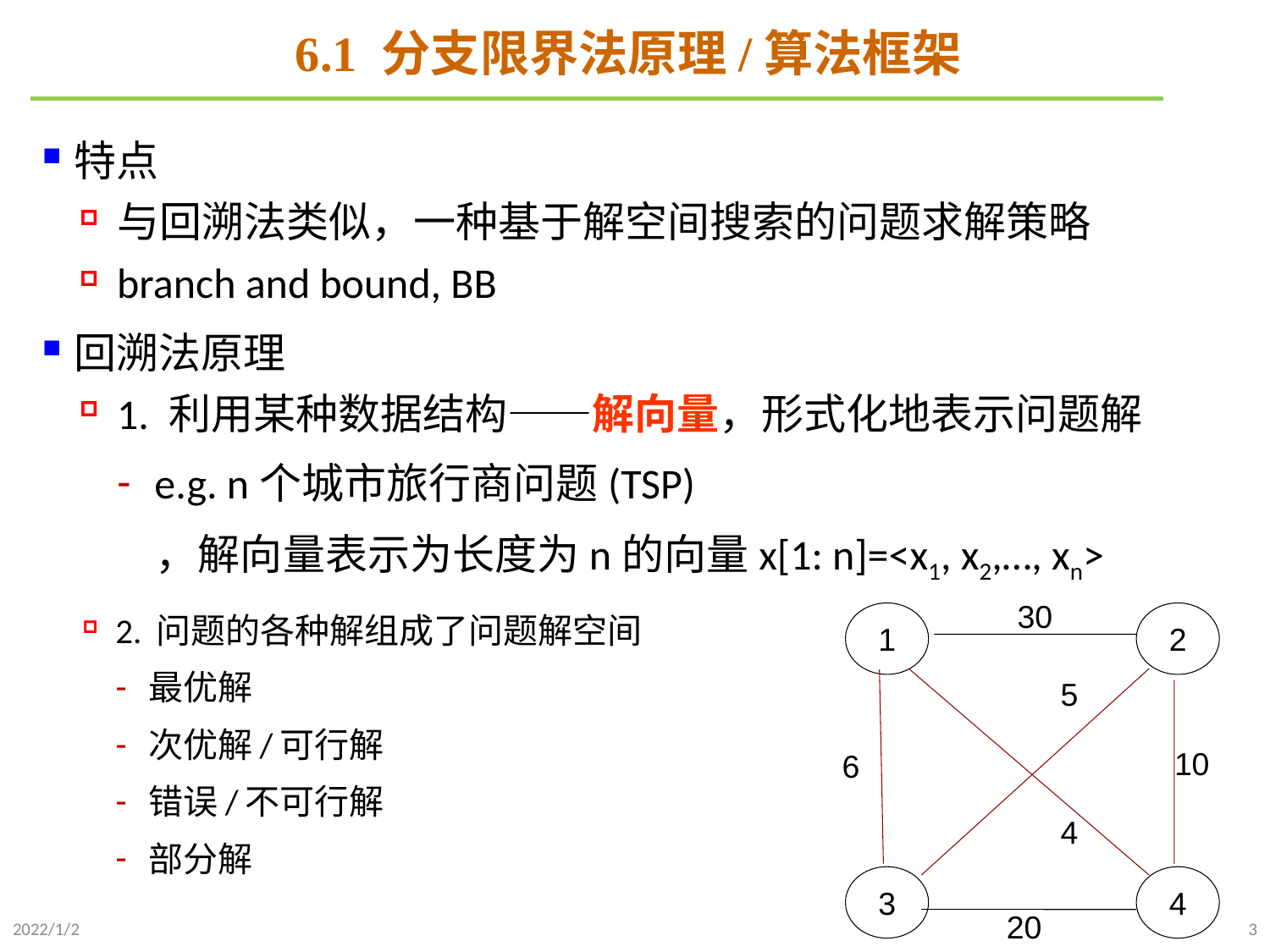

# 6.1 分支限界法原理/算法框架
特点
与回溯法类似，一种基于解空间搜索的问题求解策略
branch and bound, BB
回溯法原理
1. 利用某种数据结构——解向量，形式化地表示问题解
e.g. n个城市旅行商问题(TSP)
   ，解向量表示为长度为n的向量x[1: n]=<x1, x2,…, xn>
30
1
2

5

10
6
4
3
4
20

2. 问题的各种解组成了问题解空间
最优解
次优解/可行解
错误/不可行解
部分解

2022/1/2
3